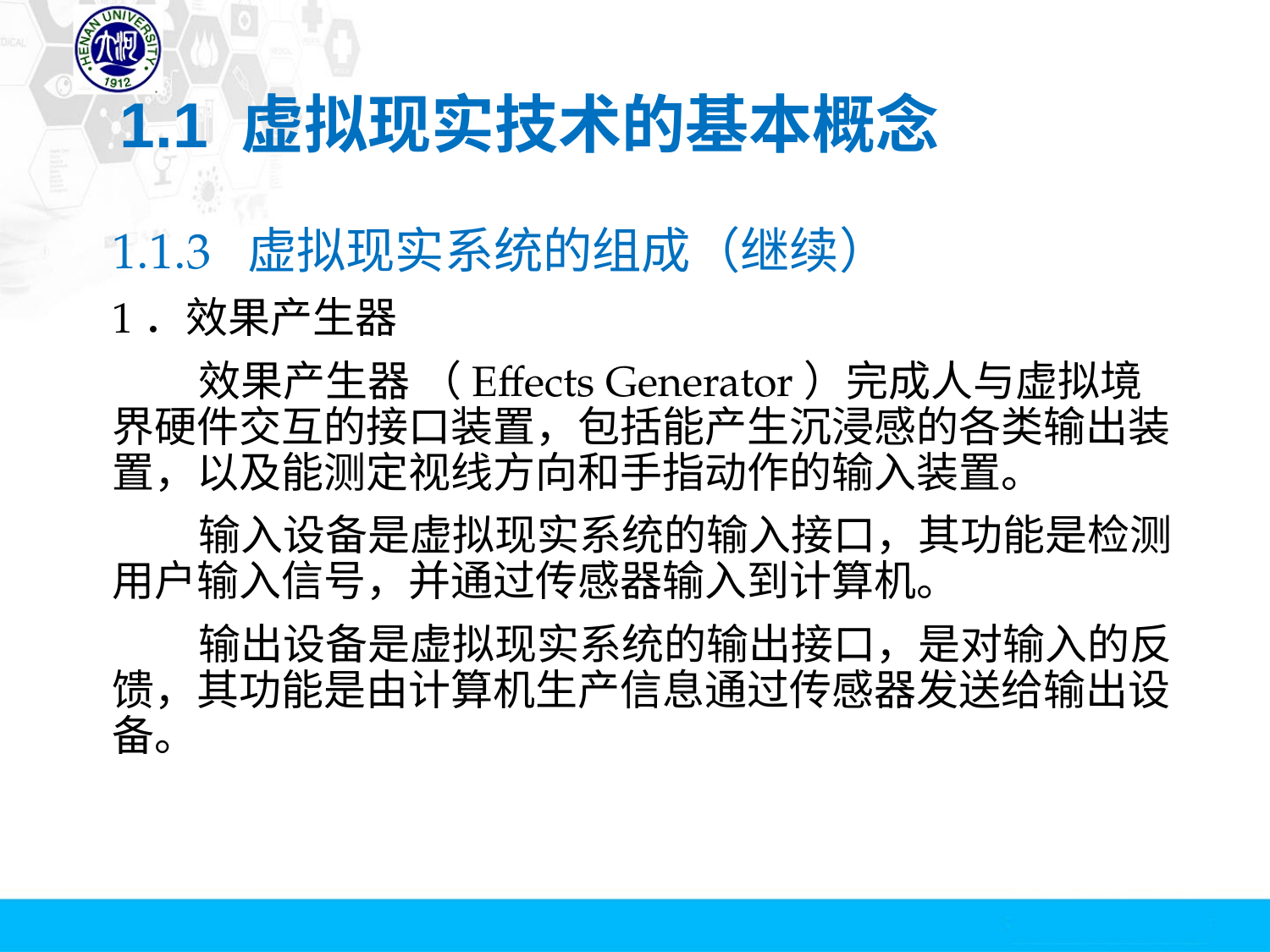

# 1.1 虚拟现实技术的基本概念
1.1.3  虚拟现实系统的组成（继续）
1．效果产生器
        效果产生器 （Effects Generator）完成人与虚拟境界硬件交互的接口装置，包括能产生沉浸感的各类输出装置，以及能测定视线方向和手指动作的输入装置。
        输入设备是虚拟现实系统的输入接口，其功能是检测用户输入信号，并通过传感器输入到计算机。
        输出设备是虚拟现实系统的输出接口，是对输入的反馈，其功能是由计算机生产信息通过传感器发送给输出设备。